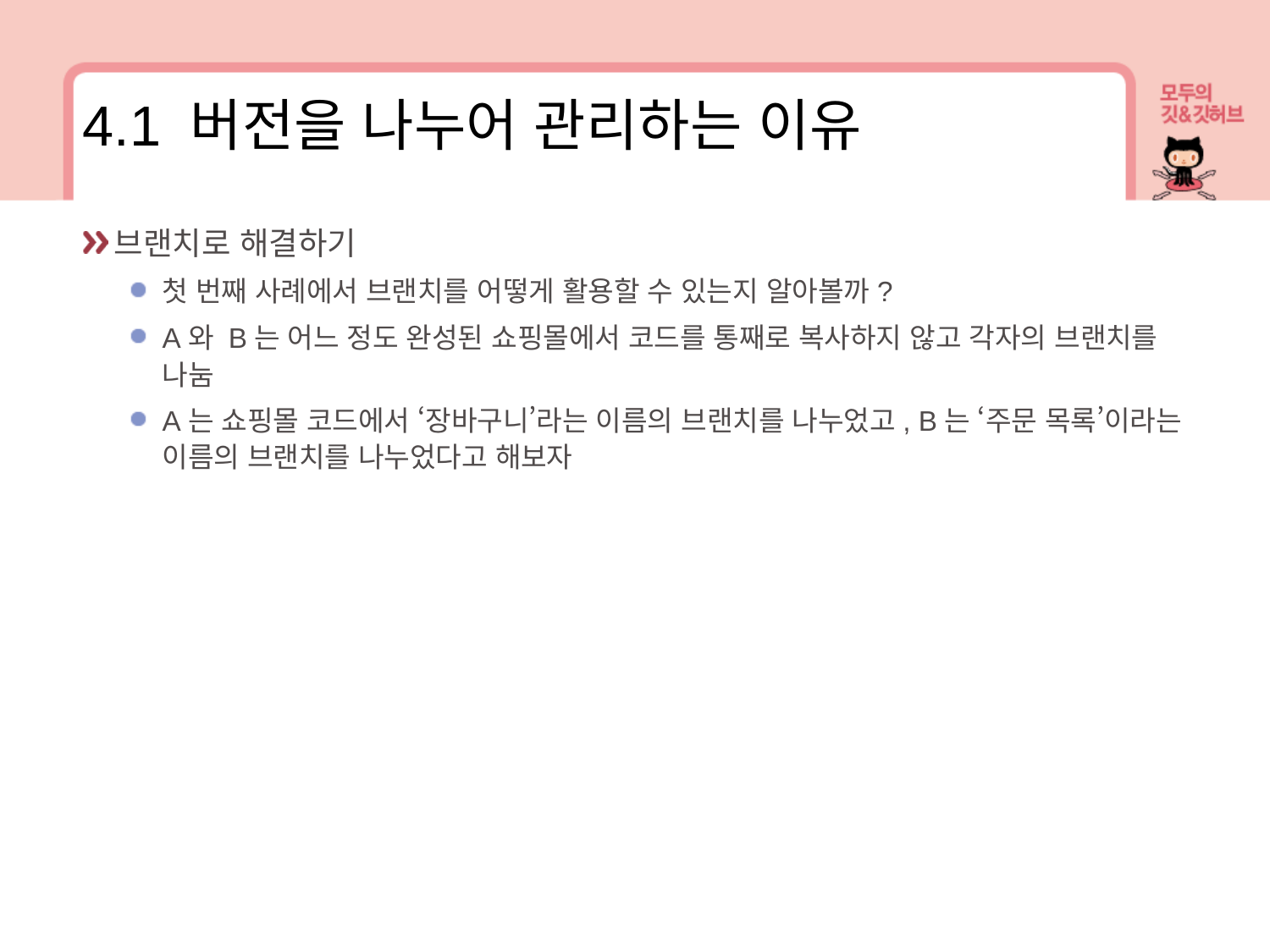

4.1 버전을 나누어 관리하는 이유
브랜치로 해결하기
첫 번째 사례에서 브랜치를 어떻게 활용할 수 있는지 알아볼까?
A와 B는 어느 정도 완성된 쇼핑몰에서 코드를 통째로 복사하지 않고 각자의 브랜치를 나눔
A는 쇼핑몰 코드에서 ‘장바구니’라는 이름의 브랜치를 나누었고, B는 ‘주문 목록’이라는 이름의 브랜치를 나누었다고 해보자